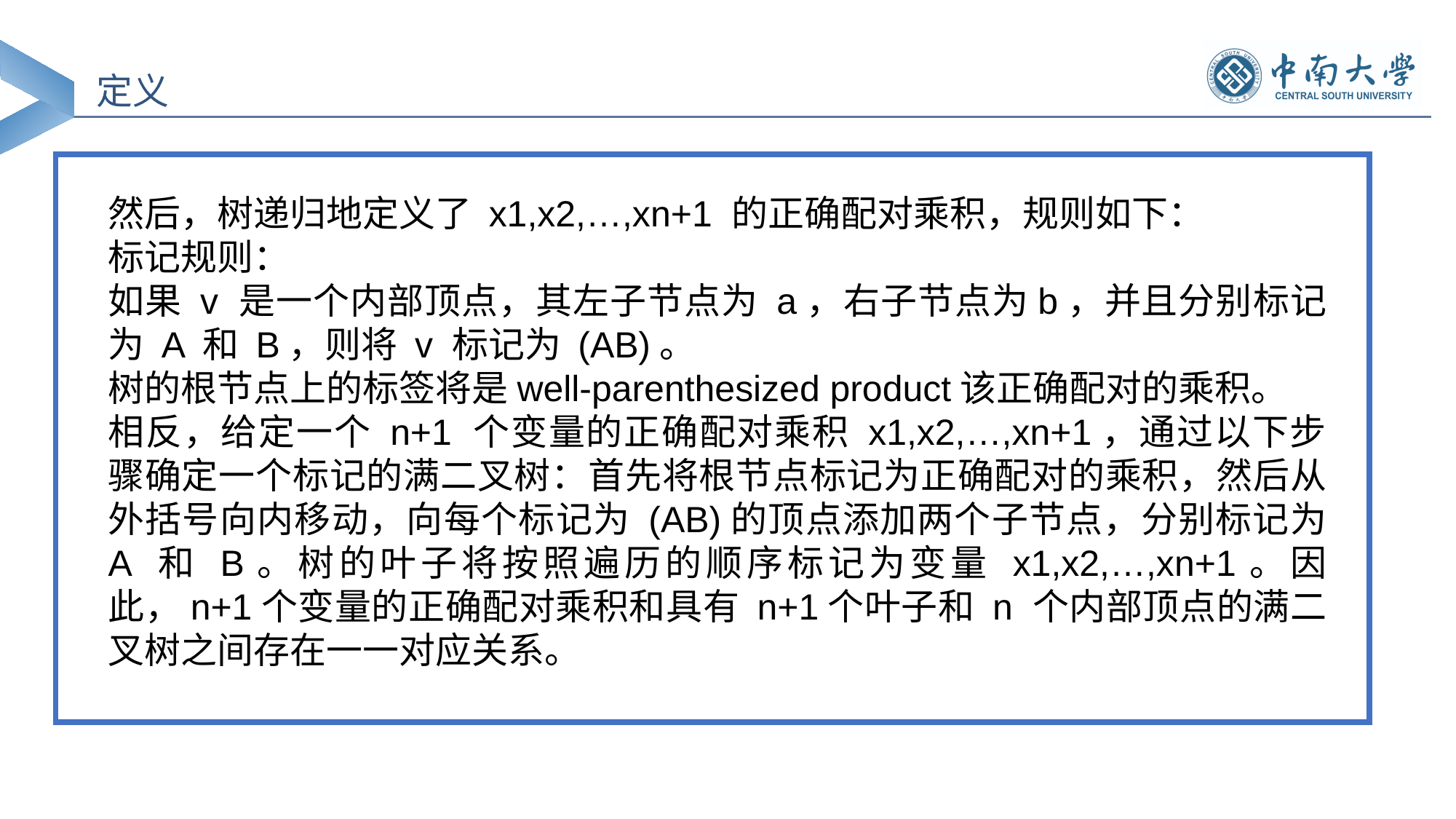

定义

然后，树递归地定义了 x1,x2,…,xn+1 的正确配对乘积，规则如下：
标记规则：
如果 v 是一个内部顶点，其左子节点为 a，右子节点为b，并且分别标记为 A 和 B，则将 v 标记为 (AB)。
树的根节点上的标签将是well-parenthesized product该正确配对的乘积。
相反，给定一个 n+1 个变量的正确配对乘积 x1,x2,…,xn+1，通过以下步骤确定一个标记的满二叉树：首先将根节点标记为正确配对的乘积，然后从外括号向内移动，向每个标记为 (AB)的顶点添加两个子节点，分别标记为 A 和 B。树的叶子将按照遍历的顺序标记为变量 x1,x2,…,xn+1。因此，n+1个变量的正确配对乘积和具有 n+1个叶子和 n 个内部顶点的满二叉树之间存在一一对应关系。